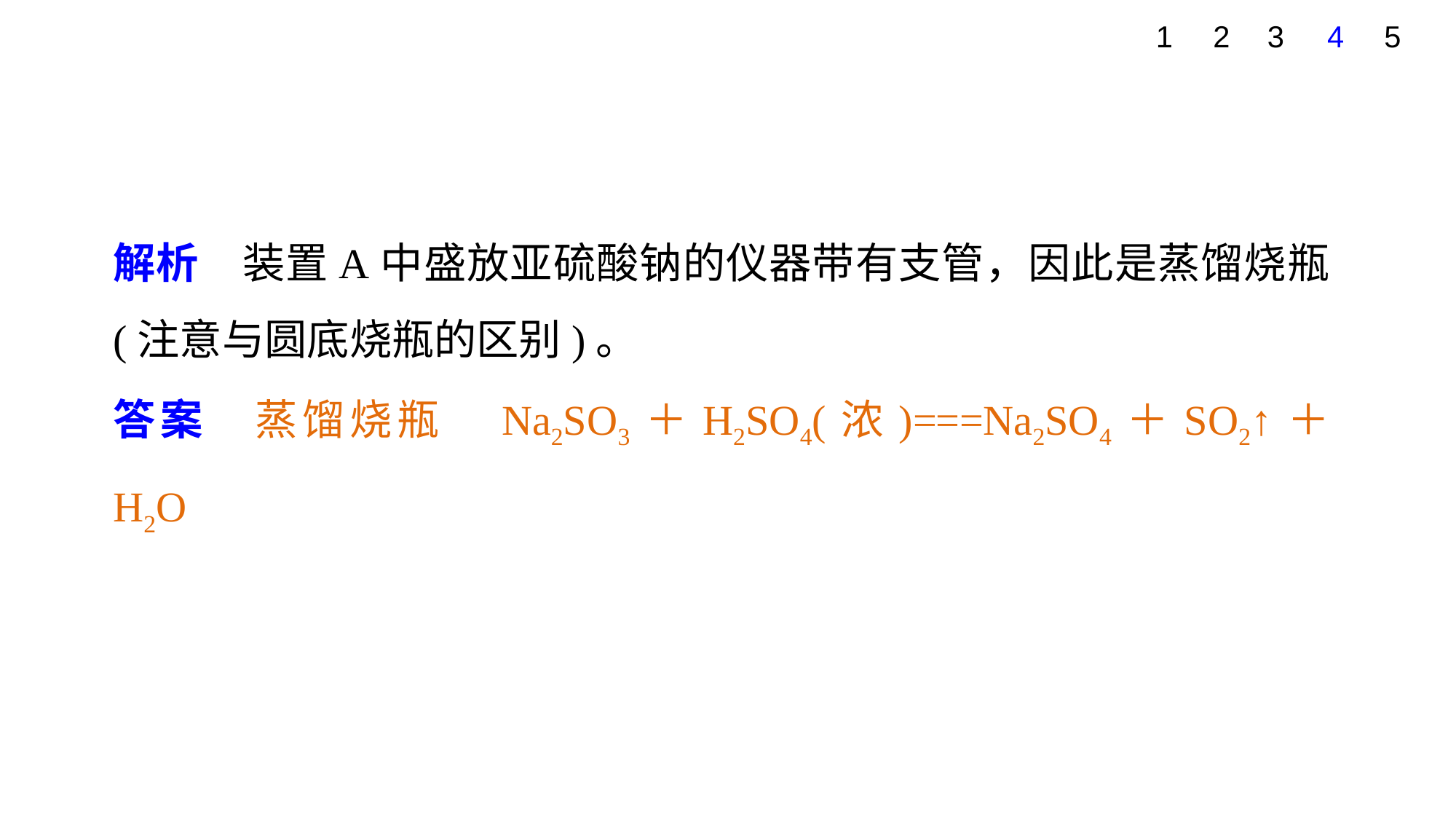

1
2
3
4
5
解析　装置A中盛放亚硫酸钠的仪器带有支管，因此是蒸馏烧瓶(注意与圆底烧瓶的区别)。
答案　蒸馏烧瓶　Na2SO3＋H2SO4(浓)===Na2SO4＋SO2↑＋H2O